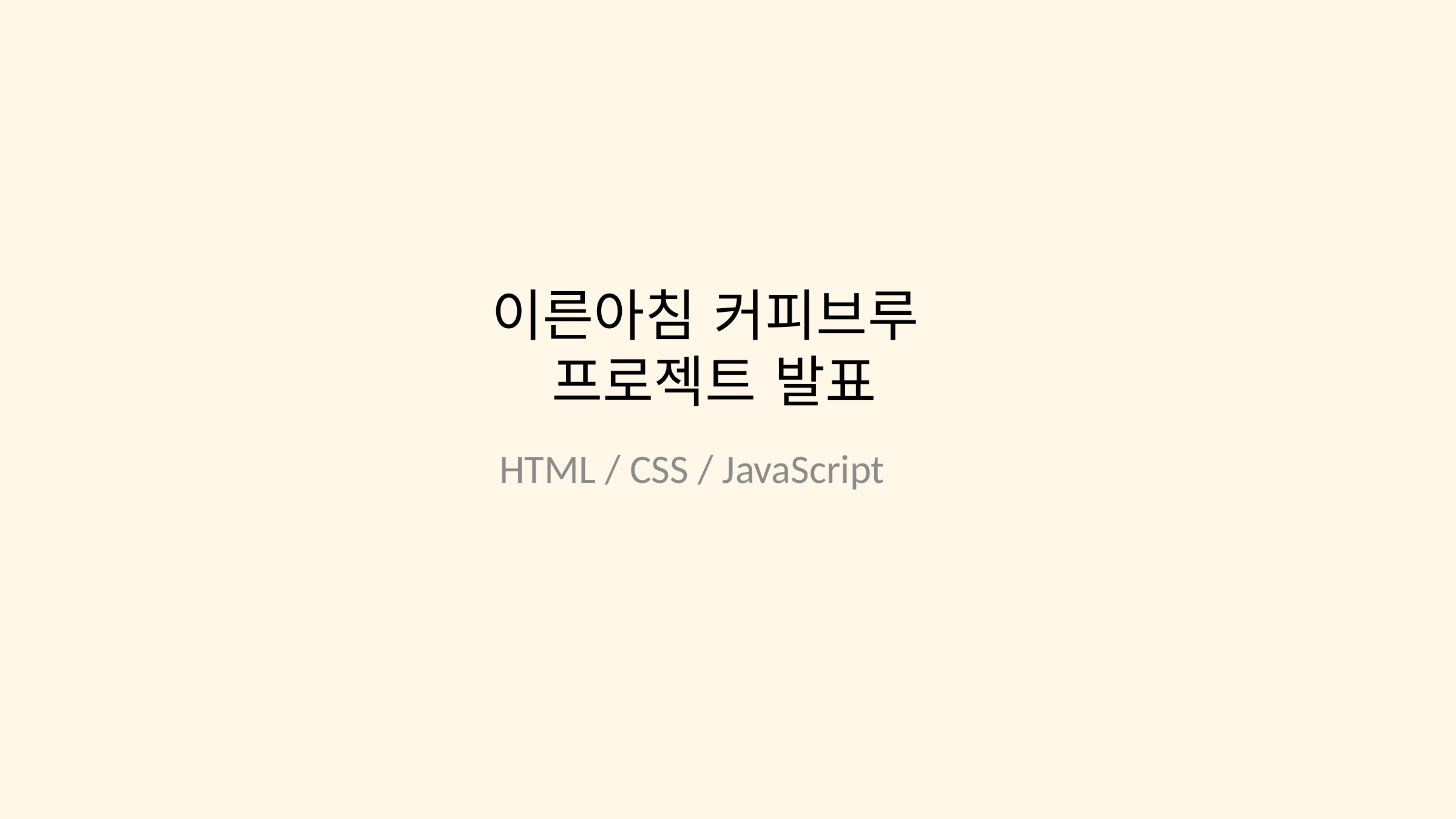

이른아침 커피브루
프로젝트 발표
HTML / CSS / JavaScript